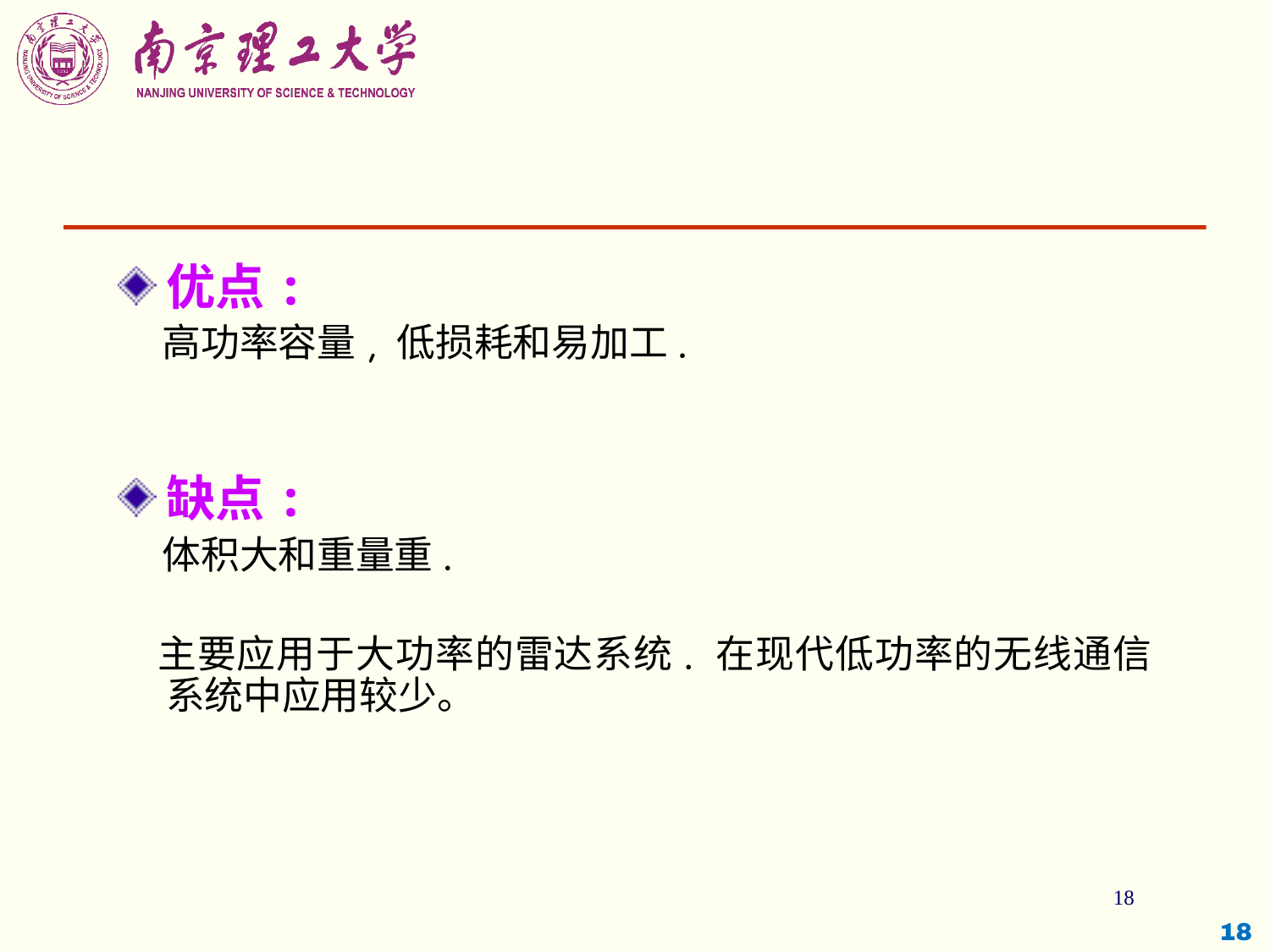

优点:
    高功率容量, 低损耗和易加工.

缺点:
    体积大和重量重.

   主要应用于大功率的雷达系统. 在现代低功率的无线通信系统中应用较少。

18